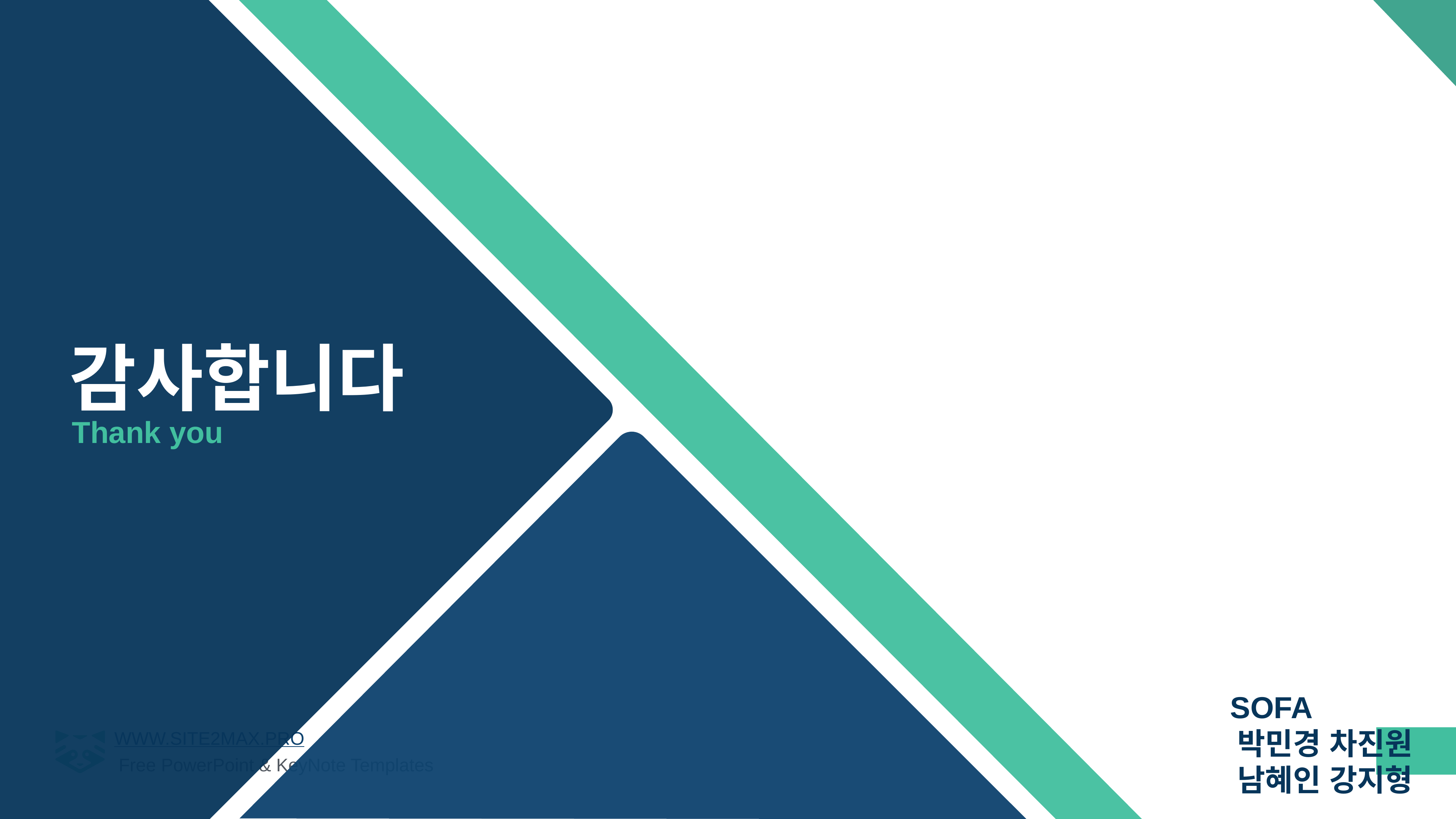

감사합니다
Thank you

 SOFA
 박민경 차진원
 남혜인 강지형